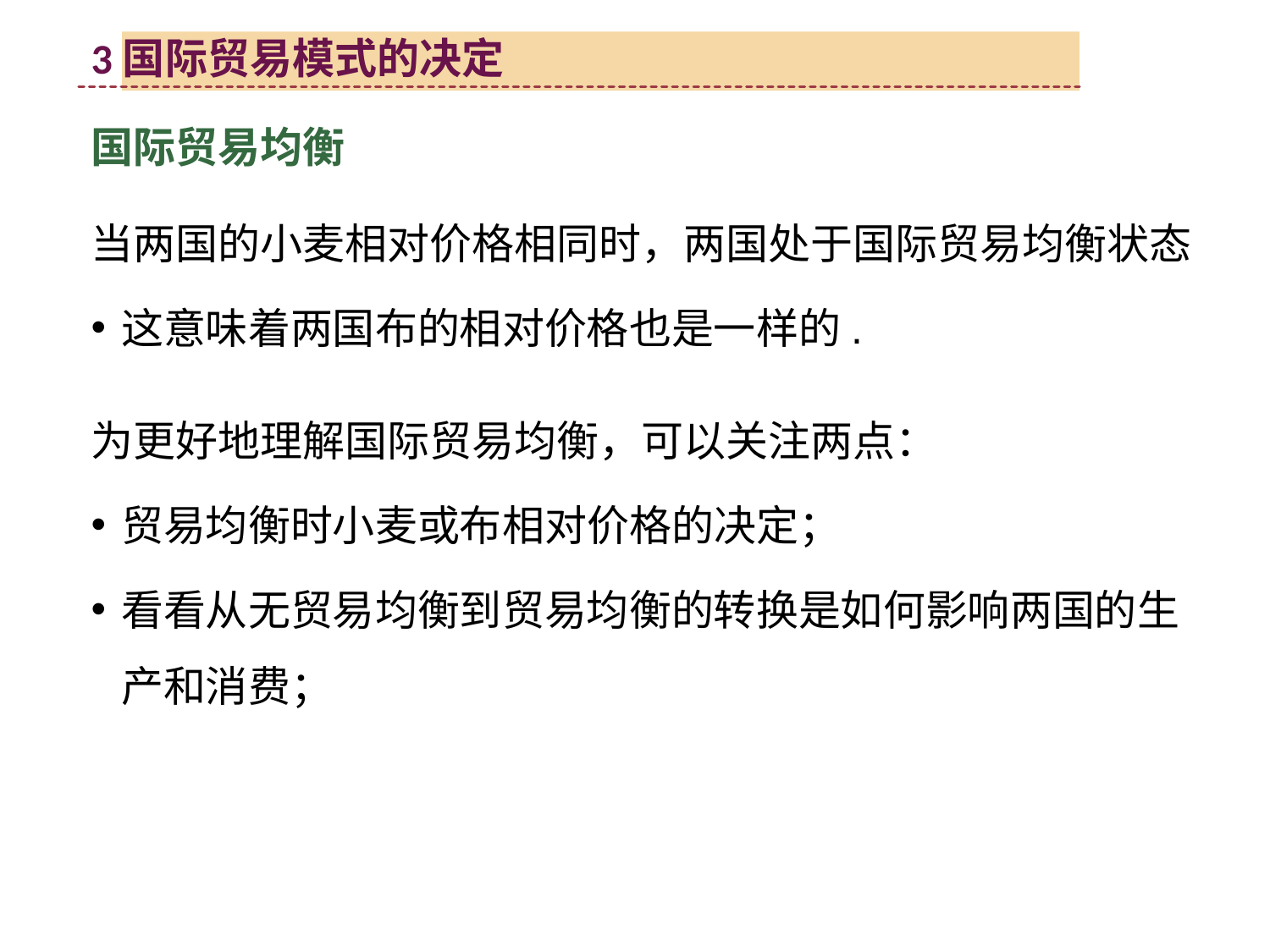

3国际贸易模式的决定

国际贸易均衡
当两国的小麦相对价格相同时，两国处于国际贸易均衡状态
这意味着两国布的相对价格也是一样的.

为更好地理解国际贸易均衡，可以关注两点：
贸易均衡时小麦或布相对价格的决定；
看看从无贸易均衡到贸易均衡的转换是如何影响两国的生产和消费；